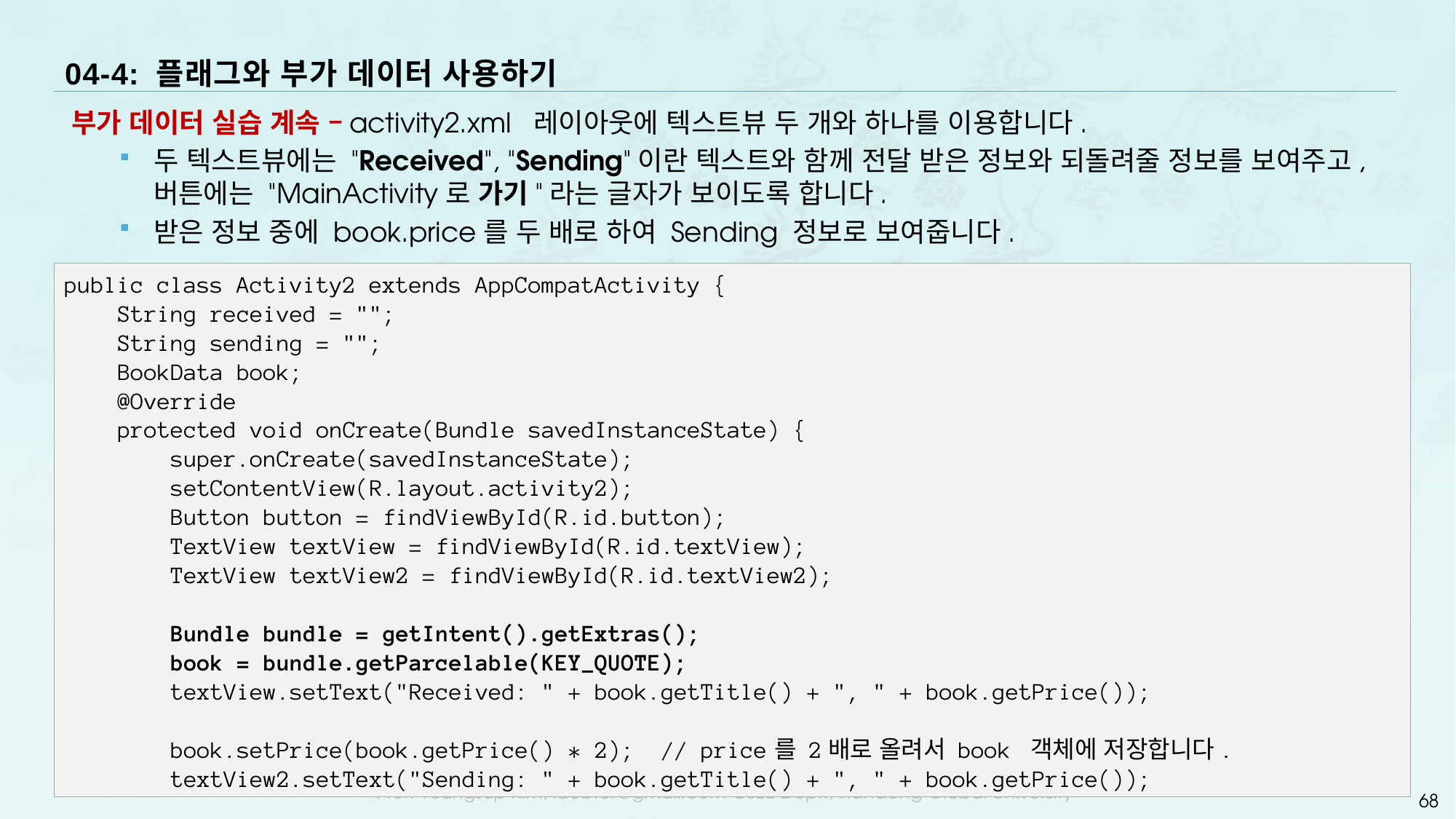

# 04-4: 플래그와 부가 데이터 사용하기
부가 데이터 실습 계속 –activity2.xml  레이아웃에 텍스트뷰 두 개와 하나를 이용합니다.
두 텍스트뷰에는 "Received", "Sending"이란 텍스트와 함께 전달 받은 정보와 되돌려줄 정보를 보여주고, 버튼에는 "MainActivity로 가기"라는 글자가 보이도록 합니다.
받은 정보 중에 book.price를 두 배로 하여 Sending 정보로 보여줍니다.

public class Activity2 extends AppCompatActivity {
    String received = "";
    String sending = "";
    BookData book;
    @Override
    protected void onCreate(Bundle savedInstanceState) {
        super.onCreate(savedInstanceState);
        setContentView(R.layout.activity2);
        Button button = findViewById(R.id.button);
        TextView textView = findViewById(R.id.textView);
        TextView textView2 = findViewById(R.id.textView2);

        Bundle bundle = getIntent().getExtras();
        book = bundle.getParcelable(KEY_QUOTE);
        textView.setText("Received: " + book.getTitle() + ", " + book.getPrice());

        book.setPrice(book.getPrice() * 2);  // price를 2배로 올려서 book 객체에 저장합니다.
        textView2.setText("Sending: " + book.getTitle() + ", " + book.getPrice());
68